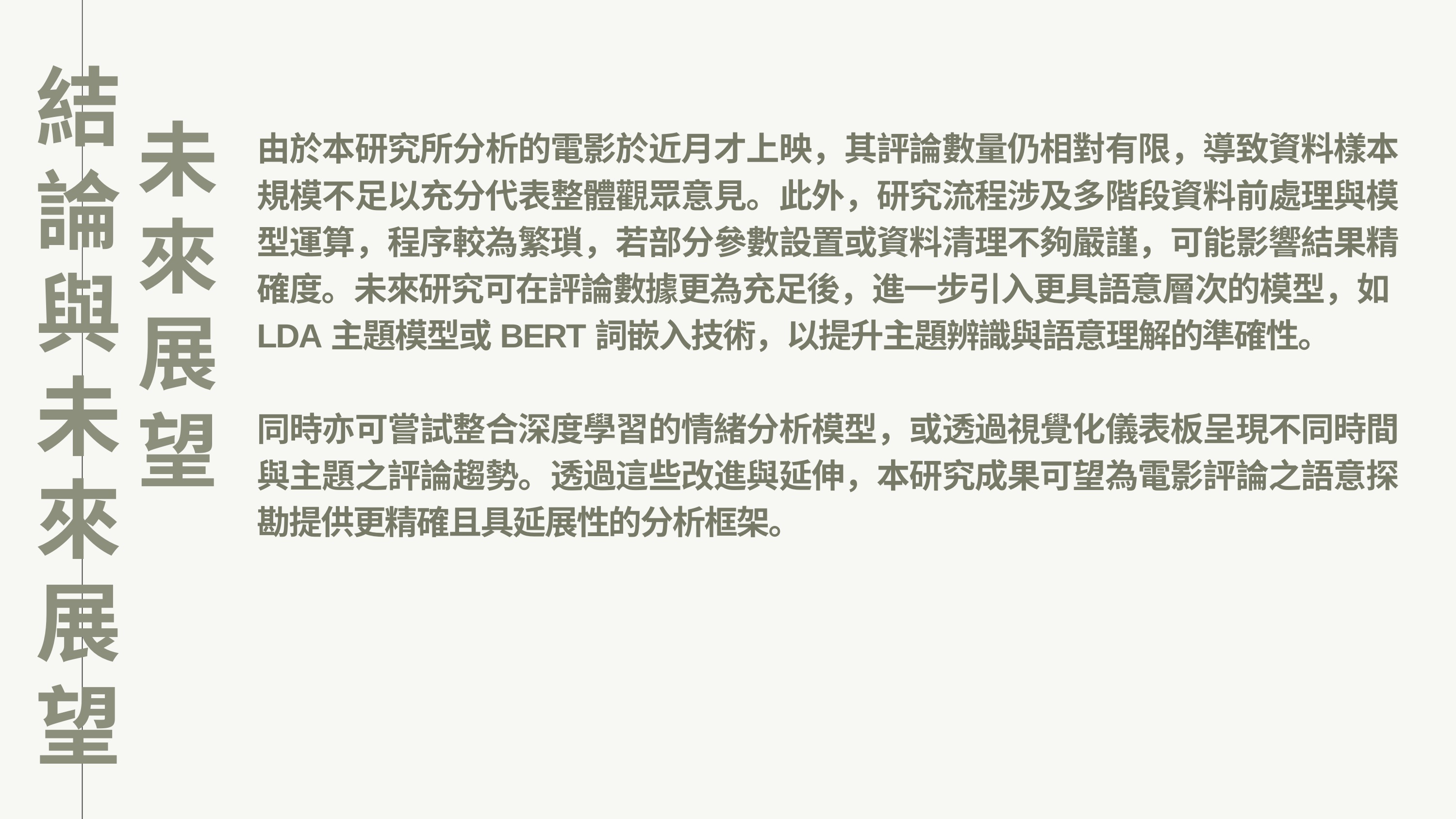

結論與未來展望
未來展望
由於本研究所分析的電影於近月才上映，其評論數量仍相對有限，導致資料樣本規模不足以充分代表整體觀眾意見。此外，研究流程涉及多階段資料前處理與模型運算，程序較為繁瑣，若部分參數設置或資料清理不夠嚴謹，可能影響結果精確度。未來研究可在評論數據更為充足後，進一步引入更具語意層次的模型，如LDA主題模型或BERT詞嵌入技術，以提升主題辨識與語意理解的準確性。

同時亦可嘗試整合深度學習的情緒分析模型，或透過視覺化儀表板呈現不同時間與主題之評論趨勢。透過這些改進與延伸，本研究成果可望為電影評論之語意探勘提供更精確且具延展性的分析框架。